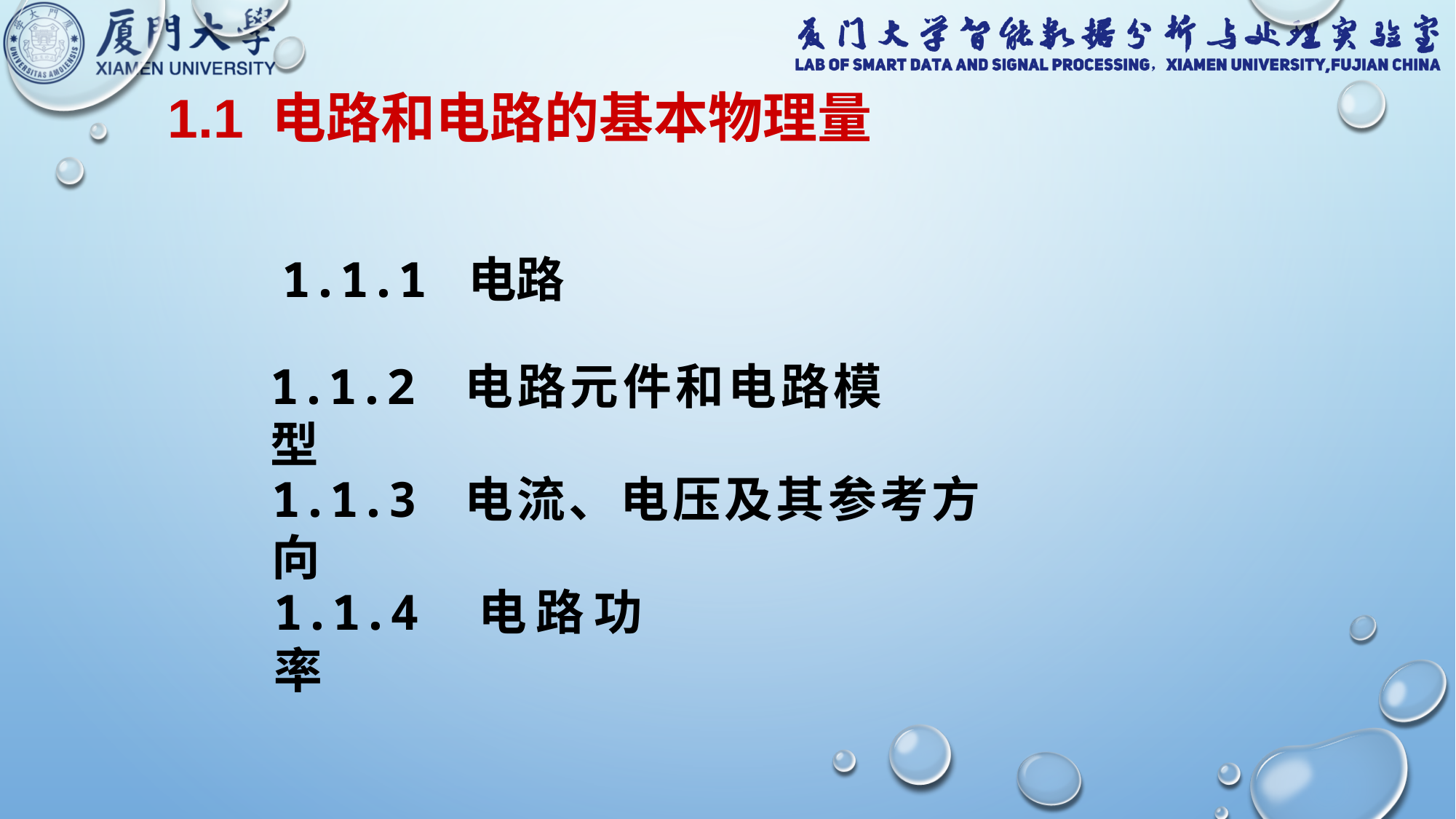

1.1 电路和电路的基本物理量
1.1.1 电路
1.1.2 电路元件和电路模型
1.1.3 电流、电压及其参考方向
1.1.4 电路功率
3